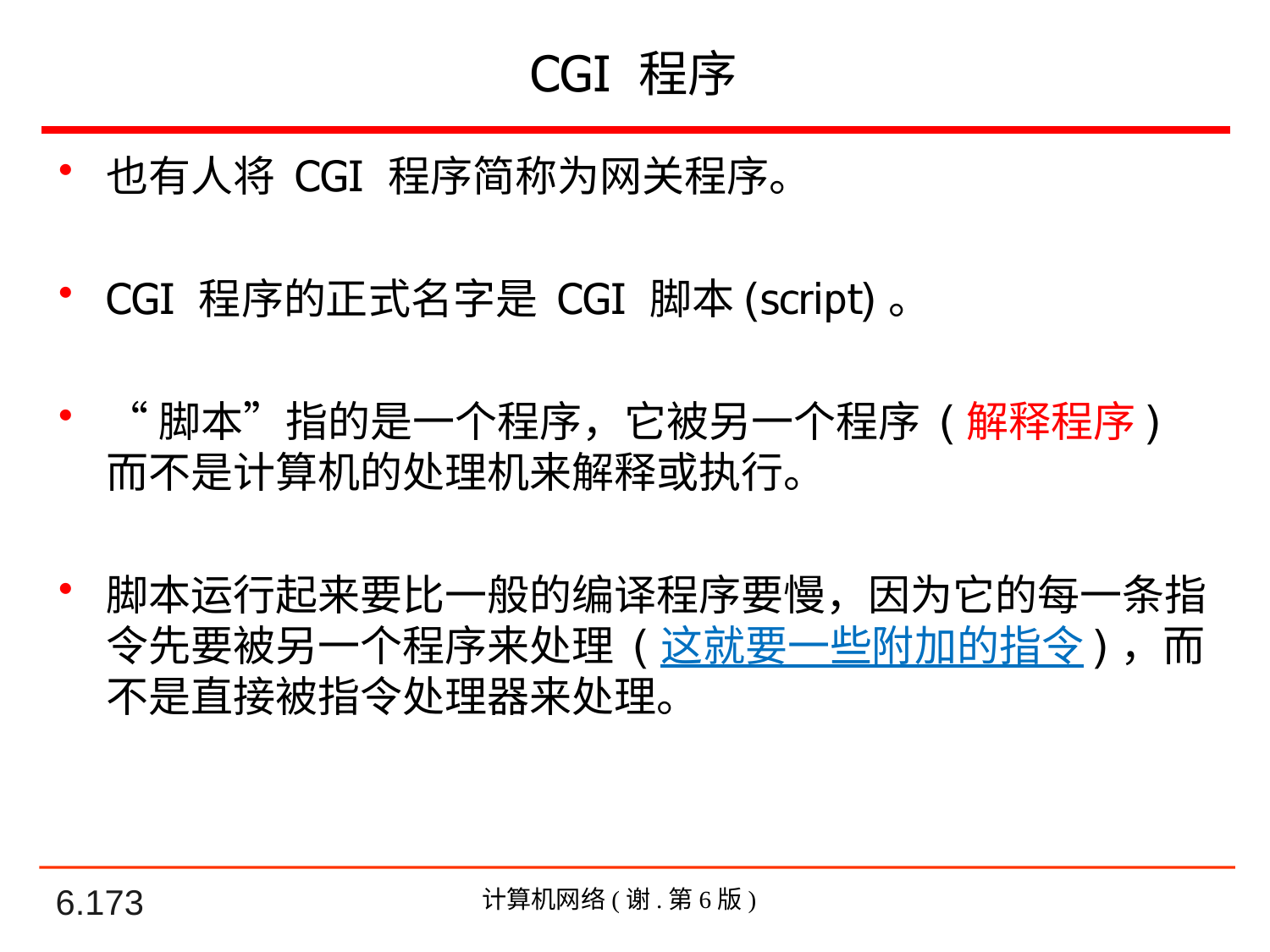

# CGI 程序
也有人将 CGI 程序简称为网关程序。

CGI 程序的正式名字是 CGI 脚本(script)。

“脚本”指的是一个程序，它被另一个程序 (解释程序) 而不是计算机的处理机来解释或执行。

脚本运行起来要比一般的编译程序要慢，因为它的每一条指令先要被另一个程序来处理 (这就要一些附加的指令)，而不是直接被指令处理器来处理。